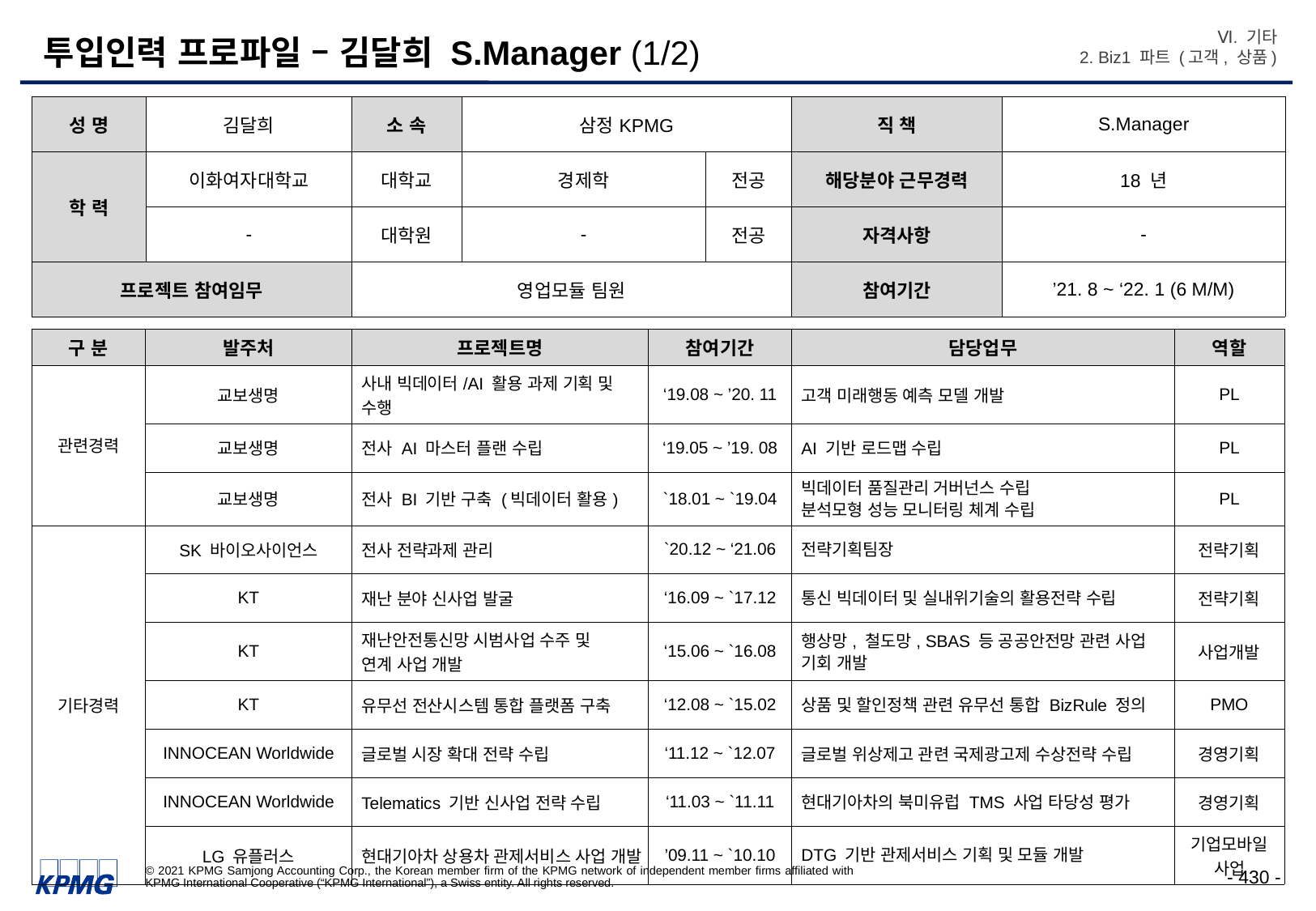

Ⅵ. 기타
2. Biz1 파트 (고객, 상품)
# 투입인력 프로파일 – 김달희 S.Manager (1/2)
| 성 명 | 김달희 | 소 속 | 삼정KPMG |  | 직 책 | S.Manager |
| --- | --- | --- | --- | --- | --- | --- |
| 학 력 | 이화여자대학교 | 대학교 | 경제학 | 전공 | 해당분야 근무경력 | 18 년 |
|  | - | 대학원 | - | 전공 | 자격사항 | - |
| 프로젝트 참여임무 |  | 영업모듈 팀원 |  |  | 참여기간 | ’21. 8 ~ ‘22. 1 (6 M/M) |
| 구 분 | 발주처 | 프로젝트명 | 참여기간 | 담당업무 | 역할 |
| --- | --- | --- | --- | --- | --- |
| 관련경력 | 교보생명 | 사내 빅데이터/AI 활용 과제 기획 및 수행 | ‘19.08 ~ ’20. 11 | 고객 미래행동 예측 모델 개발 | PL |
|  | 교보생명 | 전사 AI 마스터 플랜 수립 | ‘19.05 ~ ’19. 08 | AI 기반 로드맵 수립 | PL |
|  | 교보생명 | 전사 BI 기반 구축 (빅데이터 활용) | `18.01 ~ `19.04 | 빅데이터 품질관리 거버넌스 수립 분석모형 성능 모니터링 체계 수립 | PL |
| 기타경력 | SK 바이오사이언스 | 전사 전략과제 관리 | `20.12 ~ ‘21.06 | 전략기획팀장 | 전략기획 |
|  | KT | 재난 분야 신사업 발굴 | ‘16.09 ~ `17.12 | 통신 빅데이터 및 실내위기술의 활용전략 수립 | 전략기획 |
|  | KT | 재난안전통신망 시범사업 수주 및 연계 사업 개발 | ‘15.06 ~ `16.08 | 행상망, 철도망, SBAS 등 공공안전망 관련 사업 기회 개발 | 사업개발 |
|  | KT | 유무선 전산시스템 통합 플랫폼 구축 | ‘12.08 ~ `15.02 | 상품 및 할인정책 관련 유무선 통합 BizRule 정의 | PMO |
|  | INNOCEAN Worldwide | 글로벌 시장 확대 전략 수립 | ‘11.12 ~ `12.07 | 글로벌 위상제고 관련 국제광고제 수상전략 수립 | 경영기획 |
|  | INNOCEAN Worldwide | Telematics 기반 신사업 전략 수립 | ‘11.03 ~ `11.11 | 현대기아차의 북미유럽 TMS 사업 타당성 평가 | 경영기획 |
|  | LG 유플러스 | 현대기아차 상용차 관제서비스 사업 개발 | ’09.11 ~ `10.10 | DTG 기반 관제서비스 기획 및 모듈 개발 | 기업모바일 사업 |